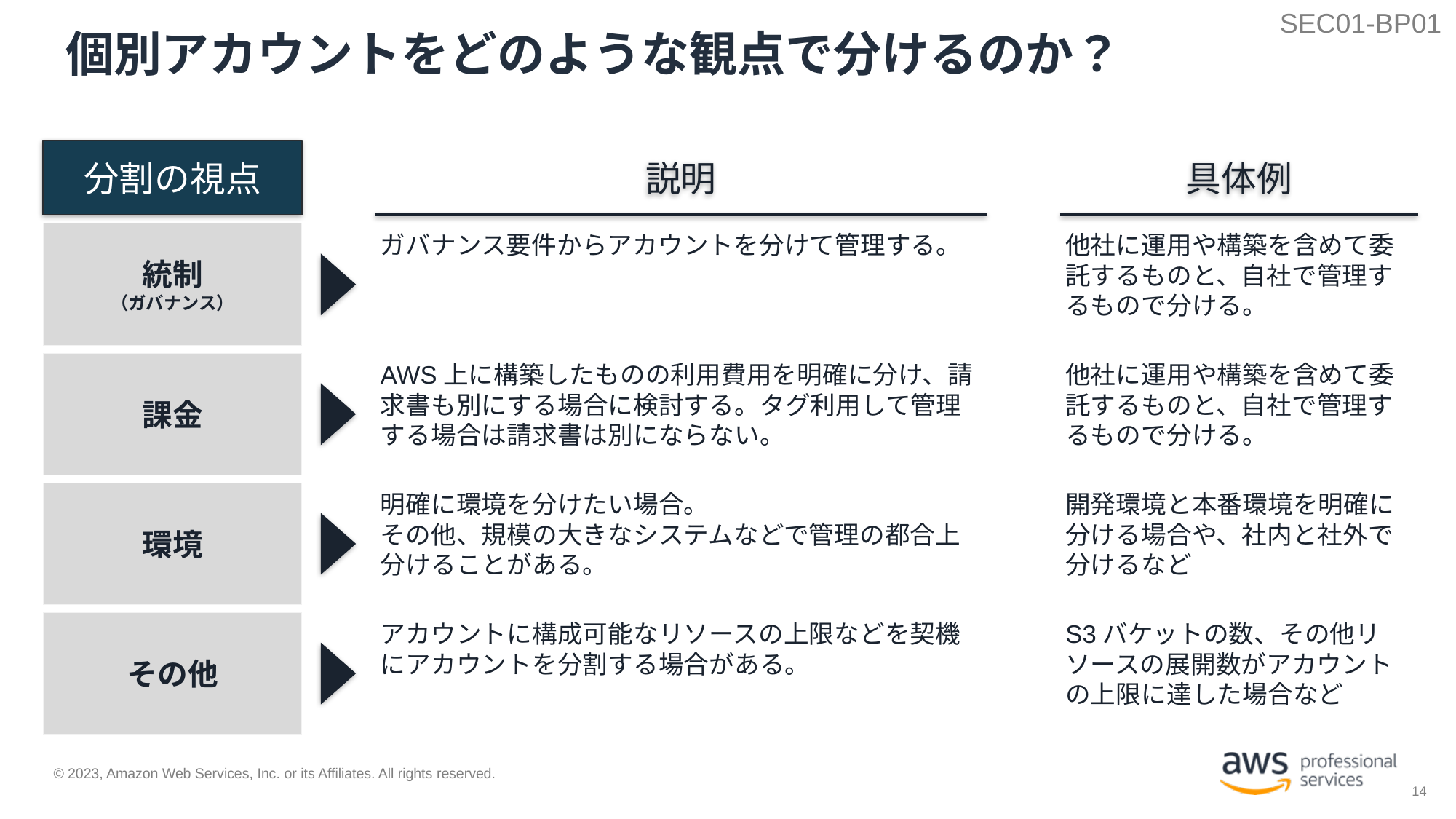

SEC01-BP01
# 個別アカウントをどのような観点で分けるのか？
分割の視点
説明
具体例
統制
（ガバナンス）
ガバナンス要件からアカウントを分けて管理する。
他社に運用や構築を含めて委託するものと、自社で管理するもので分ける。

課金
AWS上に構築したものの利用費用を明確に分け、請求書も別にする場合に検討する。タグ利用して管理する場合は請求書は別にならない。
他社に運用や構築を含めて委託するものと、自社で管理するもので分ける。

環境
明確に環境を分けたい場合。
その他、規模の大きなシステムなどで管理の都合上分けることがある。
開発環境と本番環境を明確に分ける場合や、社内と社外で分けるなど

その他
アカウントに構成可能なリソースの上限などを契機にアカウントを分割する場合がある。
S3バケットの数、その他リソースの展開数がアカウントの上限に達した場合など